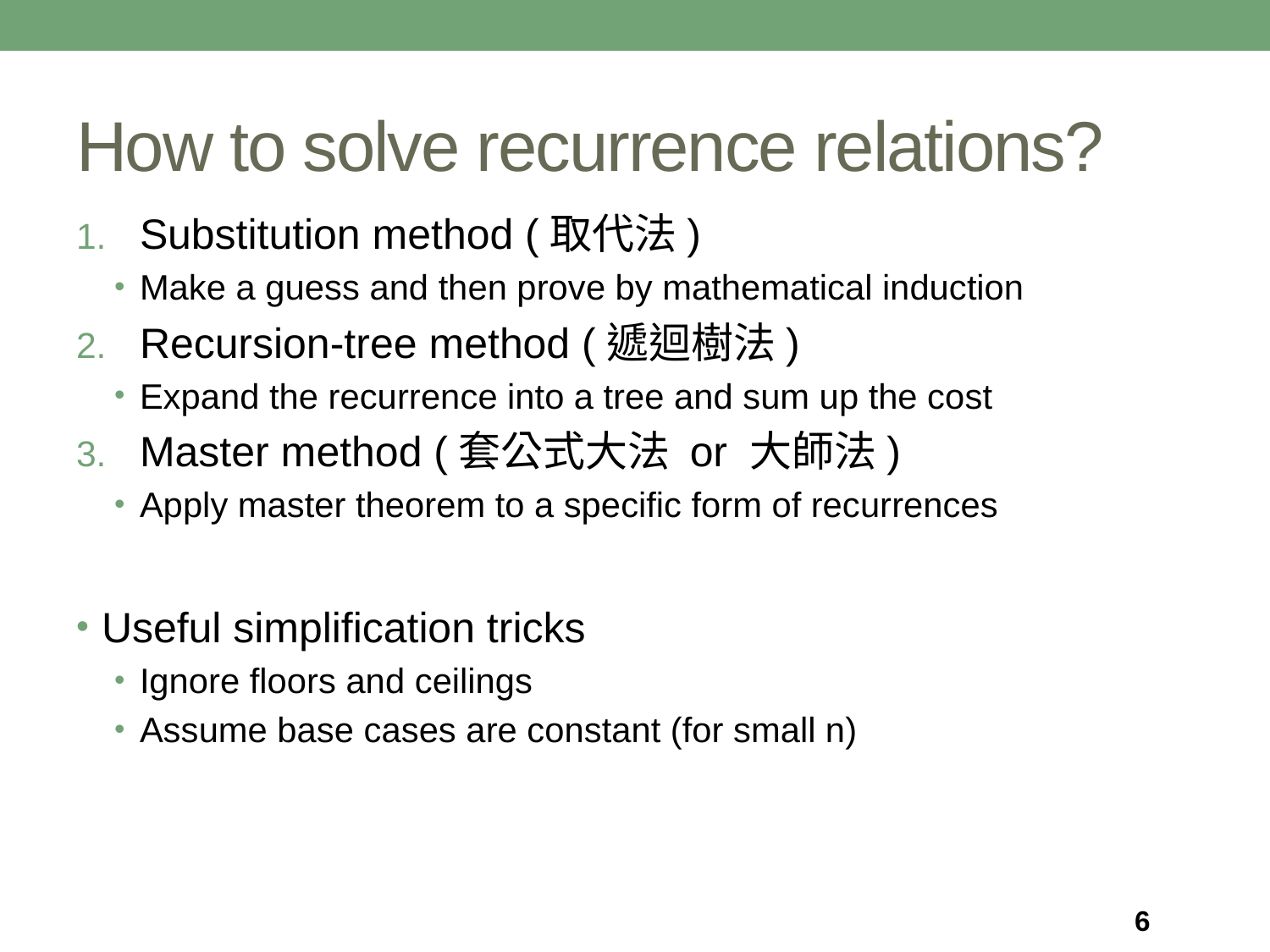

# How to solve recurrence relations?
Substitution method (取代法)
Make a guess and then prove by mathematical induction
Recursion-tree method (遞迴樹法)
Expand the recurrence into a tree and sum up the cost
Master method (套公式大法 or 大師法)
Apply master theorem to a specific form of recurrences

Useful simplification tricks
Ignore floors and ceilings
Assume base cases are constant (for small n)
6